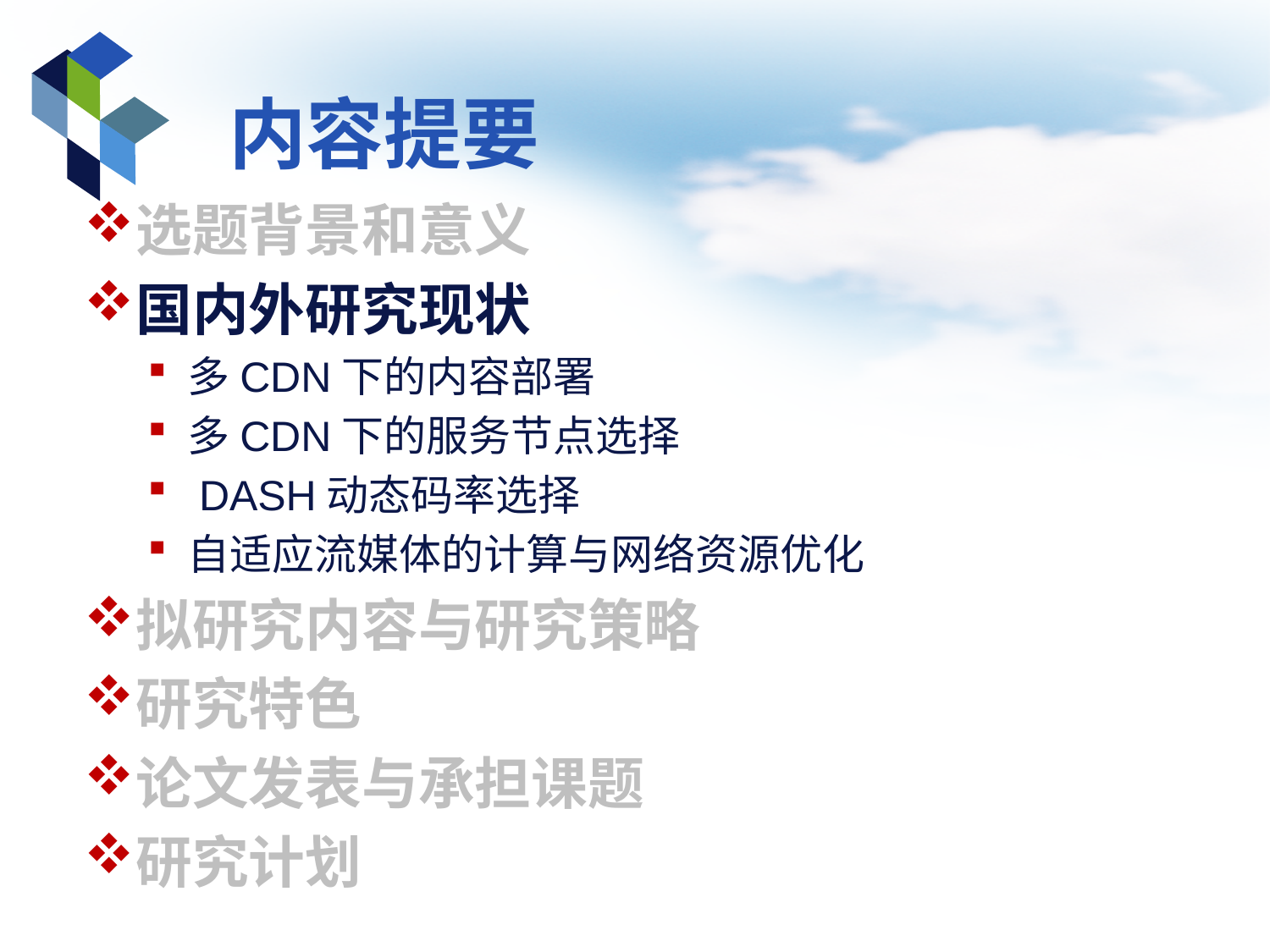

# 内容提要
选题背景和意义
国内外研究现状
多CDN下的内容部署
多CDN下的服务节点选择
 DASH动态码率选择
自适应流媒体的计算与网络资源优化
拟研究内容与研究策略
研究特色
论文发表与承担课题
研究计划